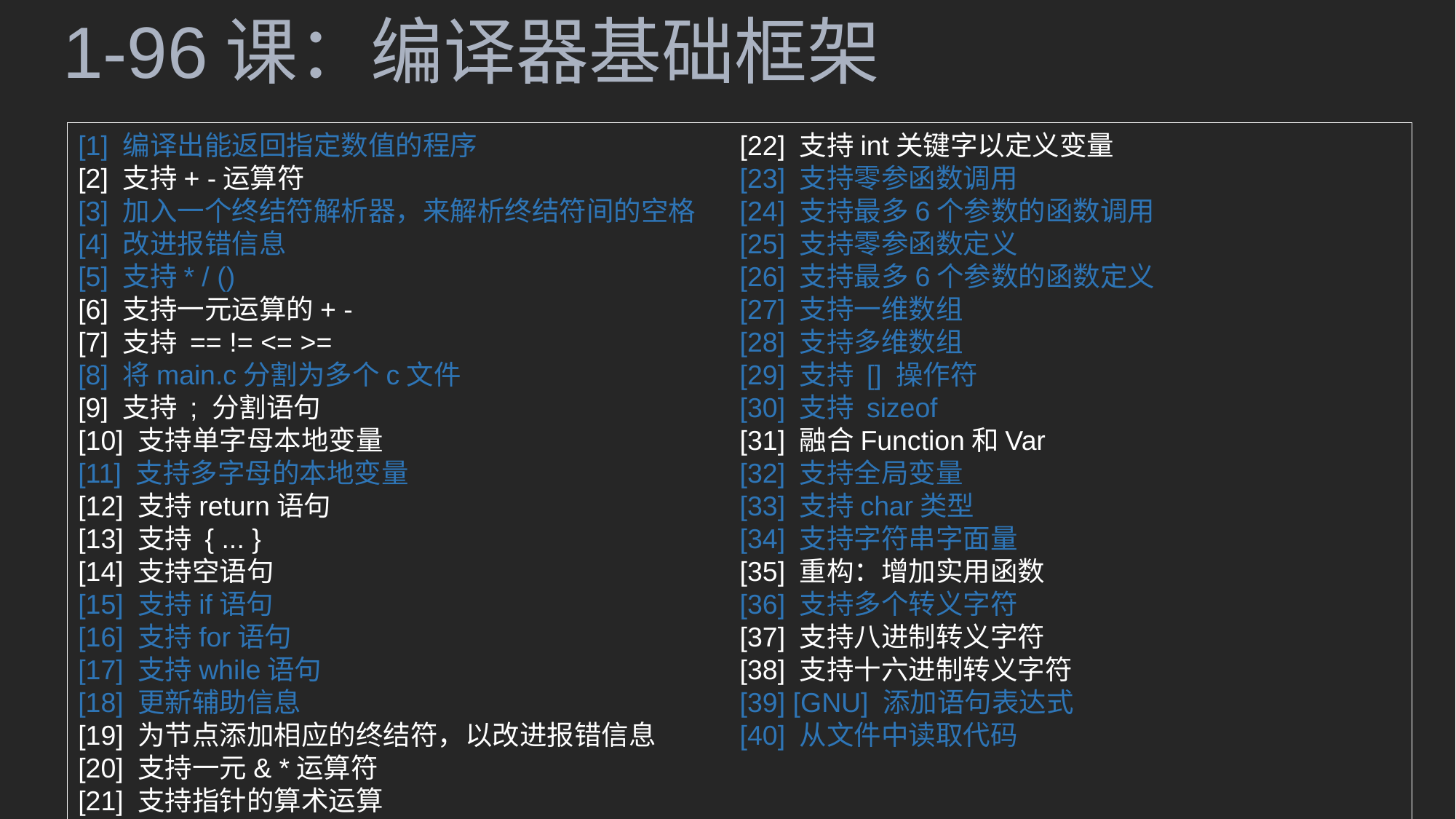

1-96课：编译器基础框架
[1] 编译出能返回指定数值的程序
[2] 支持+ -运算符
[3] 加入一个终结符解析器，来解析终结符间的空格
[4] 改进报错信息
[5] 支持* / ()
[6] 支持一元运算的+ -
[7] 支持 == != <= >=
[8] 将main.c分割为多个c文件
[9] 支持 ; 分割语句
[10] 支持单字母本地变量
[11] 支持多字母的本地变量
[12] 支持return语句
[13] 支持 { ... }
[14] 支持空语句
[15] 支持if语句
[16] 支持for语句
[17] 支持while语句
[18] 更新辅助信息
[19] 为节点添加相应的终结符，以改进报错信息
[20] 支持一元& *运算符
[21] 支持指针的算术运算
[22] 支持int关键字以定义变量
[23] 支持零参函数调用
[24] 支持最多6个参数的函数调用
[25] 支持零参函数定义
[26] 支持最多6个参数的函数定义
[27] 支持一维数组
[28] 支持多维数组
[29] 支持 [] 操作符
[30] 支持 sizeof
[31] 融合Function和Var
[32] 支持全局变量
[33] 支持char类型
[34] 支持字符串字面量
[35] 重构：增加实用函数
[36] 支持多个转义字符
[37] 支持八进制转义字符
[38] 支持十六进制转义字符
[39] [GNU] 添加语句表达式
[40] 从文件中读取代码